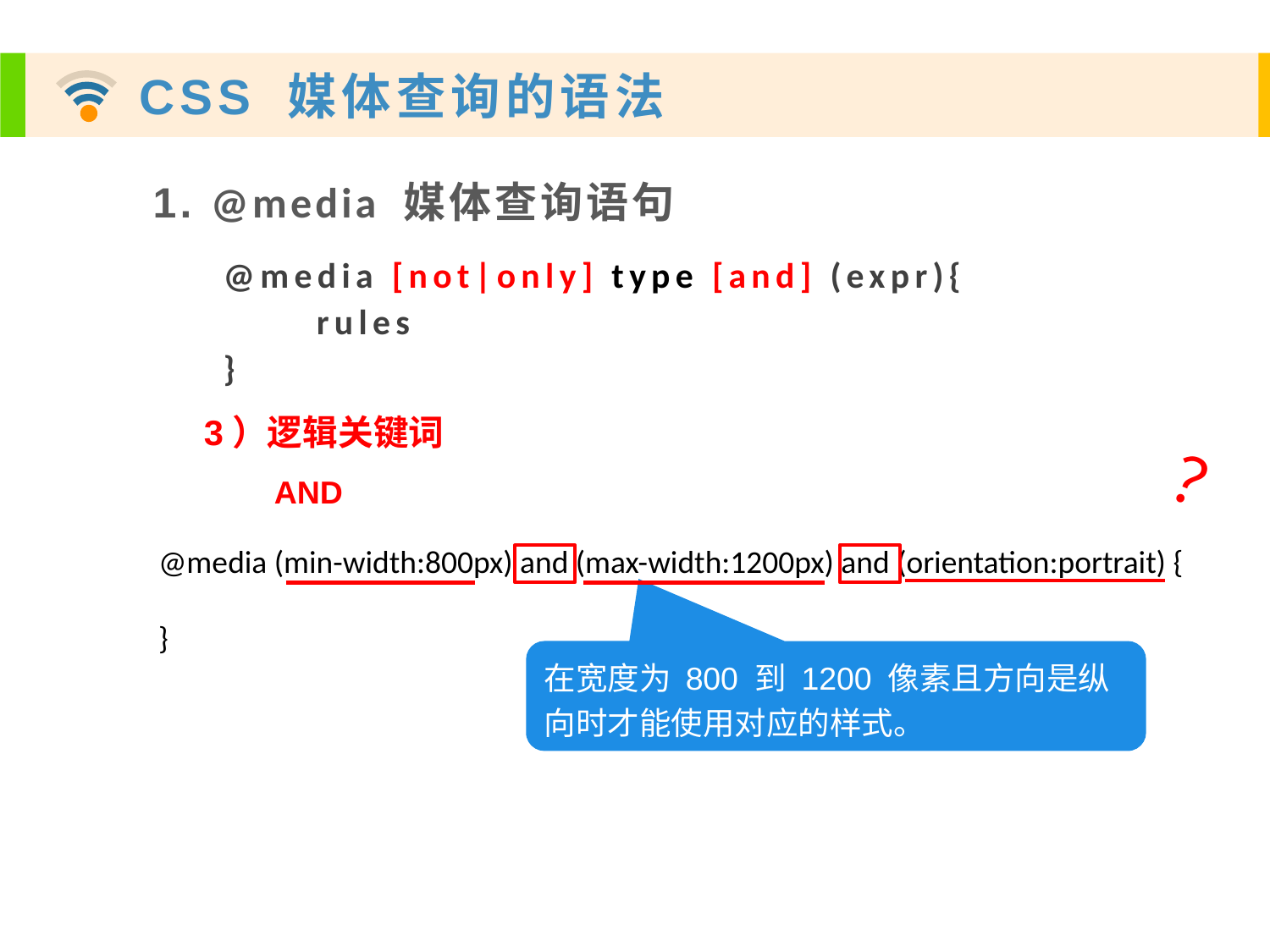

1. @media 媒体查询语句
@media [not|only] type [and] (expr){
       rules
}
3）逻辑关键词
？
AND
@media (min-width:800px) and (max-width:1200px) and (orientation:portrait) {

}

在宽度为 800 到 1200 像素且方向是纵向时才能使用对应的样式。